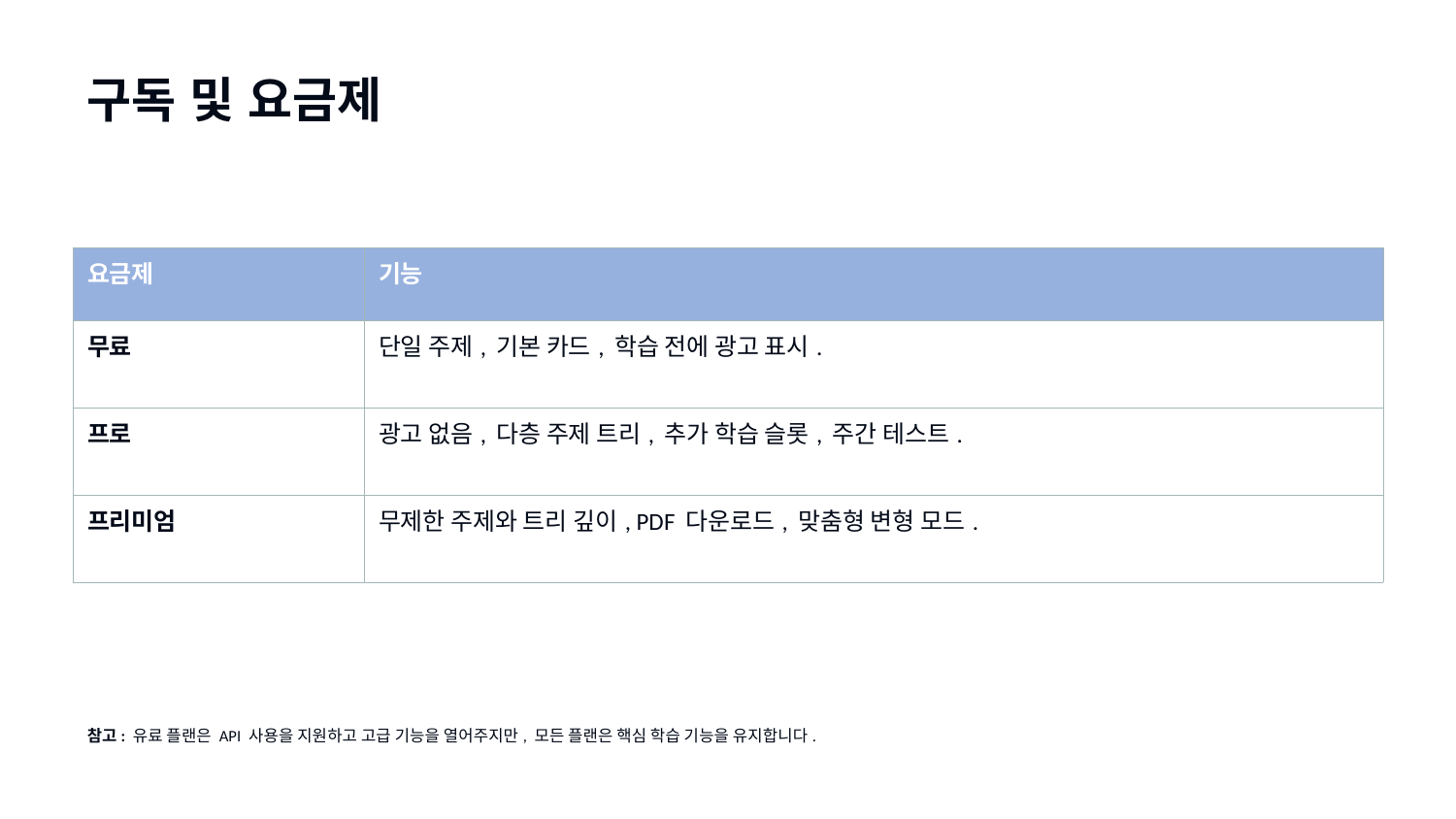

구독 및 요금제
| 요금제 | 기능 |
| --- | --- |
| 무료 | 단일 주제, 기본 카드, 학습 전에 광고 표시. |
| 프로 | 광고 없음, 다층 주제 트리, 추가 학습 슬롯, 주간 테스트. |
| 프리미엄 | 무제한 주제와 트리 깊이, PDF 다운로드, 맞춤형 변형 모드. |
참고: 유료 플랜은 API 사용을 지원하고 고급 기능을 열어주지만, 모든 플랜은 핵심 학습 기능을 유지합니다.